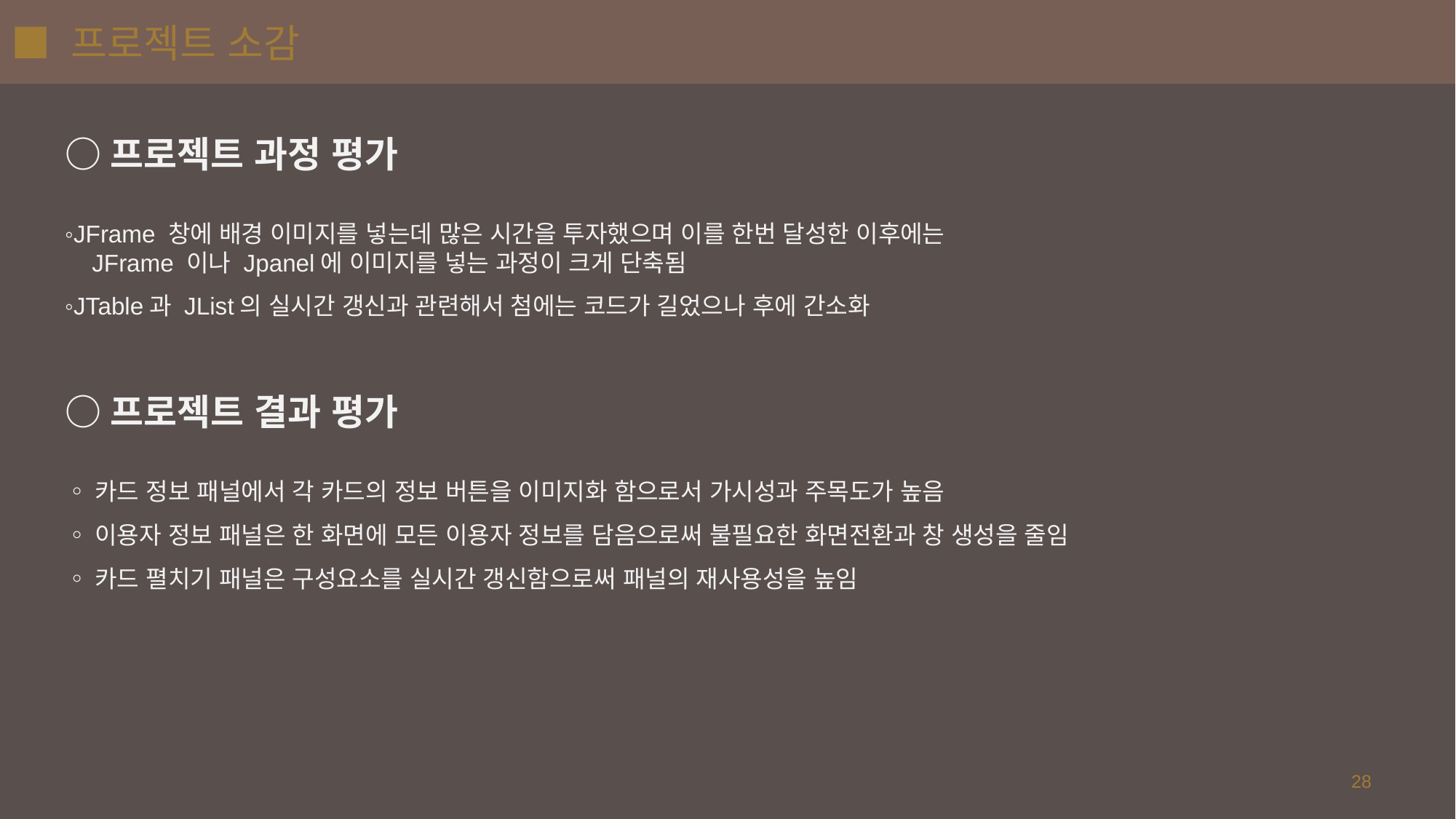

# ■ 프로젝트 소감
○프로젝트 과정 평가

◦JFrame 창에 배경 이미지를 넣는데 많은 시간을 투자했으며 이를 한번 달성한 이후에는
    JFrame 이나 Jpanel에 이미지를 넣는 과정이 크게 단축됨
◦JTable과 JList의 실시간 갱신과 관련해서 첨에는 코드가 길었으나 후에 간소화
○프로젝트 결과 평가

◦카드 정보 패널에서 각 카드의 정보 버튼을 이미지화 함으로서 가시성과 주목도가 높음
◦이용자 정보 패널은 한 화면에 모든 이용자 정보를 담음으로써 불필요한 화면전환과 창 생성을 줄임
◦카드 펼치기 패널은 구성요소를 실시간 갱신함으로써 패널의 재사용성을 높임
28